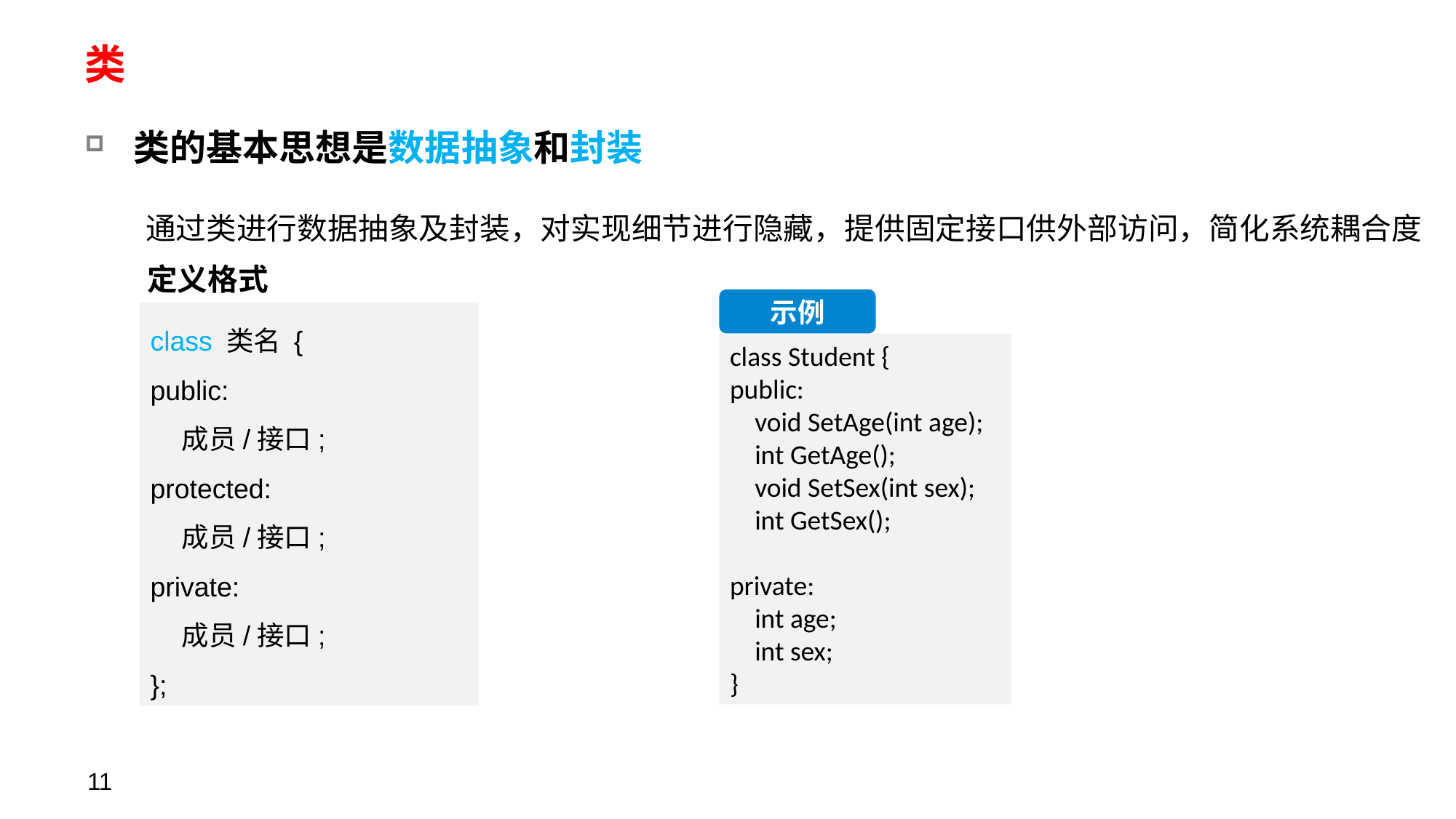

# 类
类的基本思想是数据抽象和封装
通过类进行数据抽象及封装，对实现细节进行隐藏，提供固定接口供外部访问，简化系统耦合度
定义格式
示例
class Student {
public:
    void SetAge(int age);
    int GetAge();
    void SetSex(int sex);
    int GetSex();
private:
    int age;
    int sex;
}
class 类名 {
public:
    成员/接口;
protected:
    成员/接口;
private:
    成员/接口;
};
11